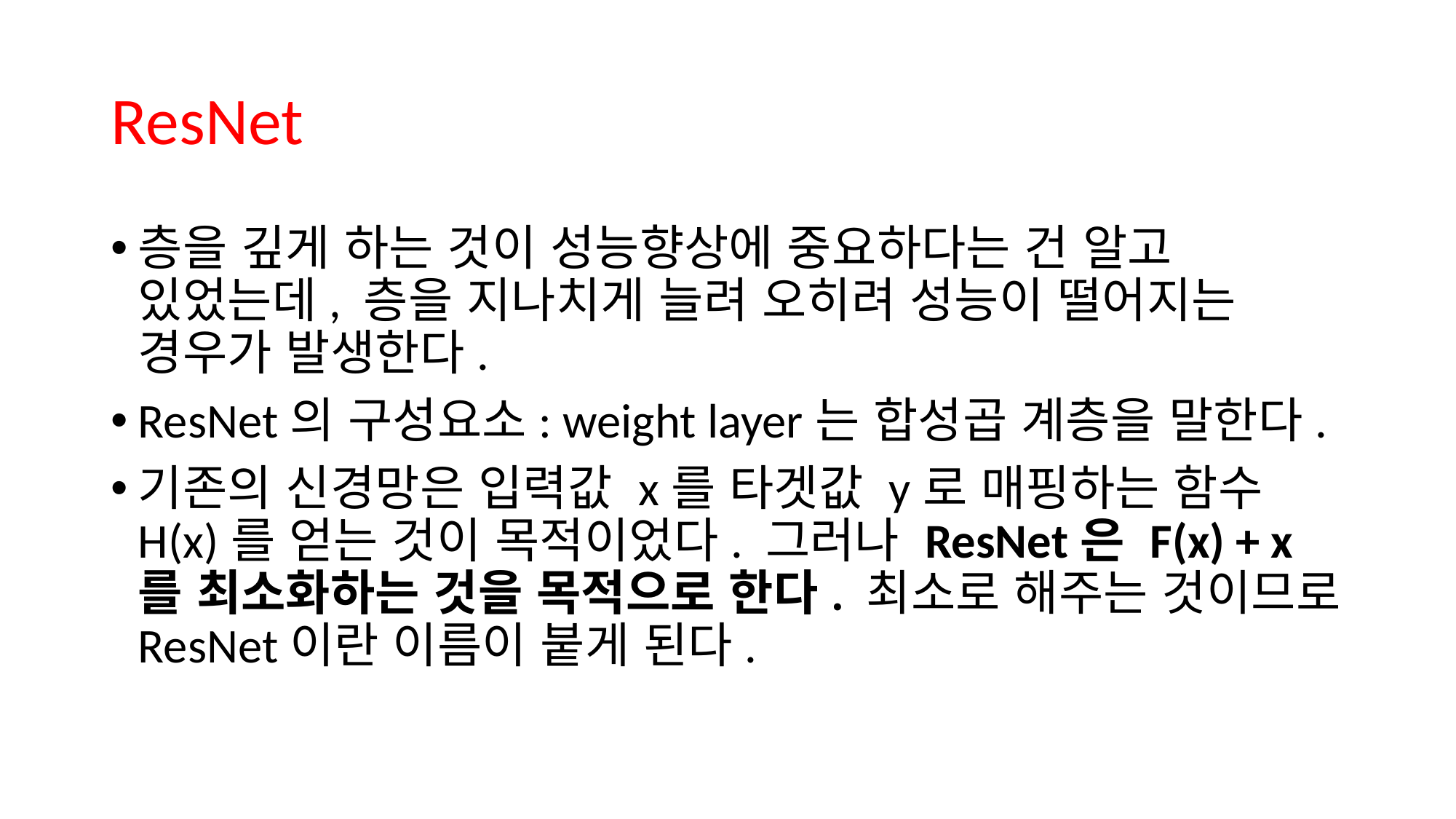

# ResNet
층을 깊게 하는 것이 성능향상에 중요하다는 건 알고 있었는데, 층을 지나치게 늘려 오히려 성능이 떨어지는 경우가 발생한다.
ResNet의 구성요소: weight layer는 합성곱 계층을 말한다.
기존의 신경망은 입력값 x를 타겟값 y로 매핑하는 함수 H(x)를 얻는 것이 목적이었다. 그러나 ResNet은 F(x) + x를 최소화하는 것을 목적으로 한다. 최소로 해주는 것이므로 ResNet이란 이름이 붙게 된다.